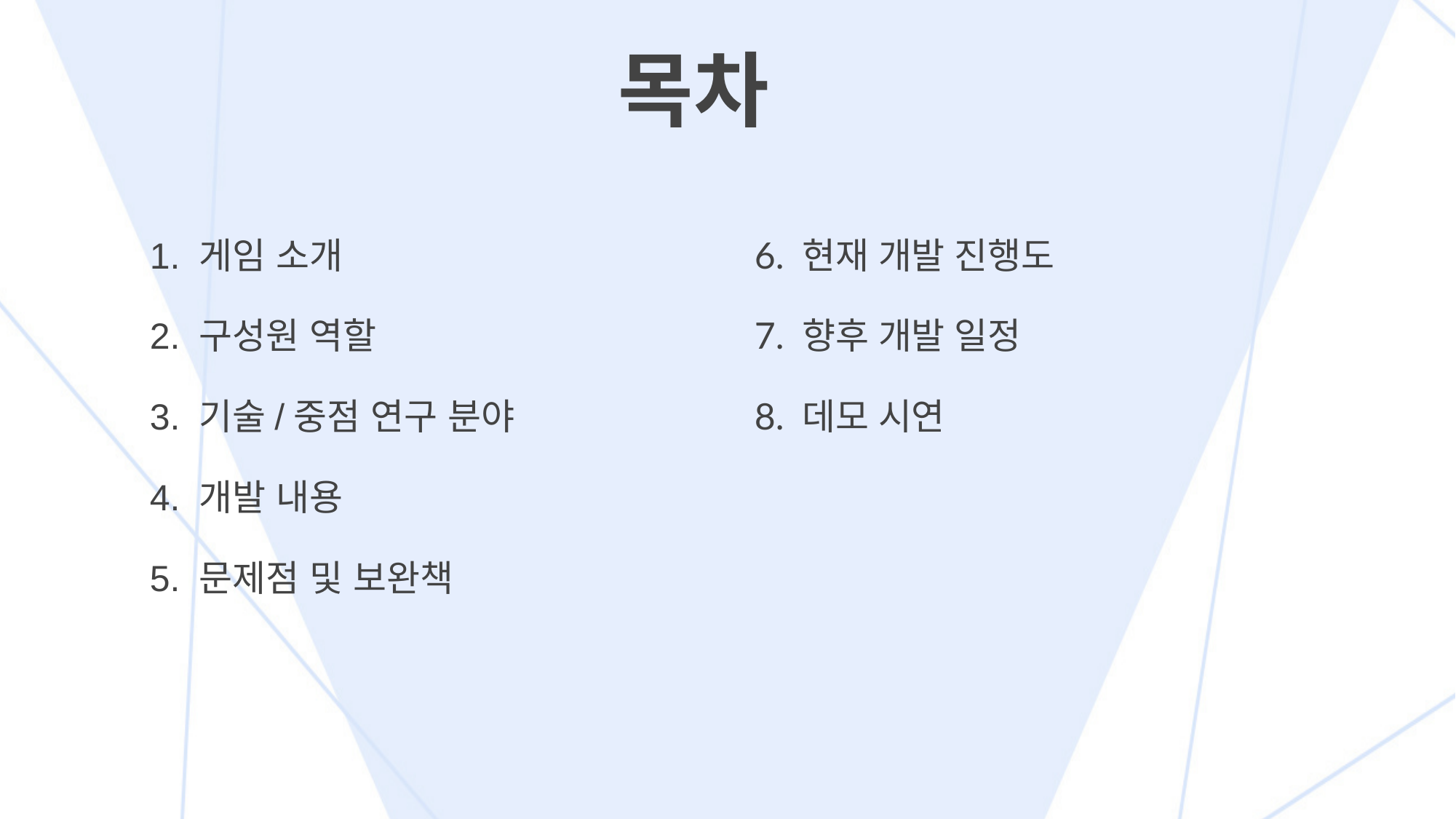

# 목차
1. 게임 소개
2. 구성원 역할
3. 기술/중점 연구 분야
4. 개발 내용
5. 문제점 및 보완책

6. 현재 개발 진행도
7. 향후 개발 일정
8. 데모 시연